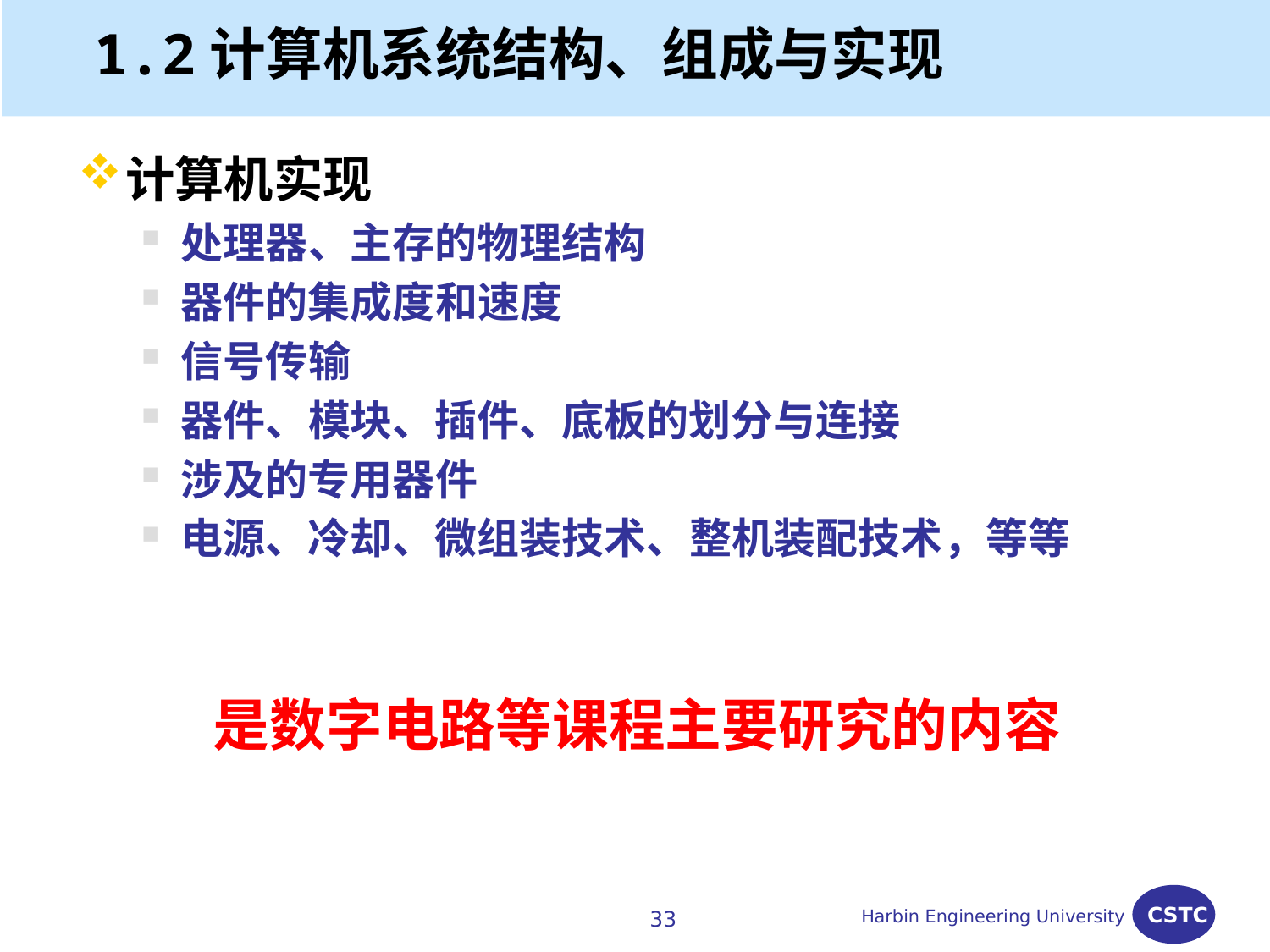

# 1.2计算机系统结构、组成与实现
计算机实现
处理器、主存的物理结构
器件的集成度和速度
信号传输
器件、模块、插件、底板的划分与连接
涉及的专用器件
电源、冷却、微组装技术、整机装配技术，等等
是数字电路等课程主要研究的内容
33
Harbin Engineering University